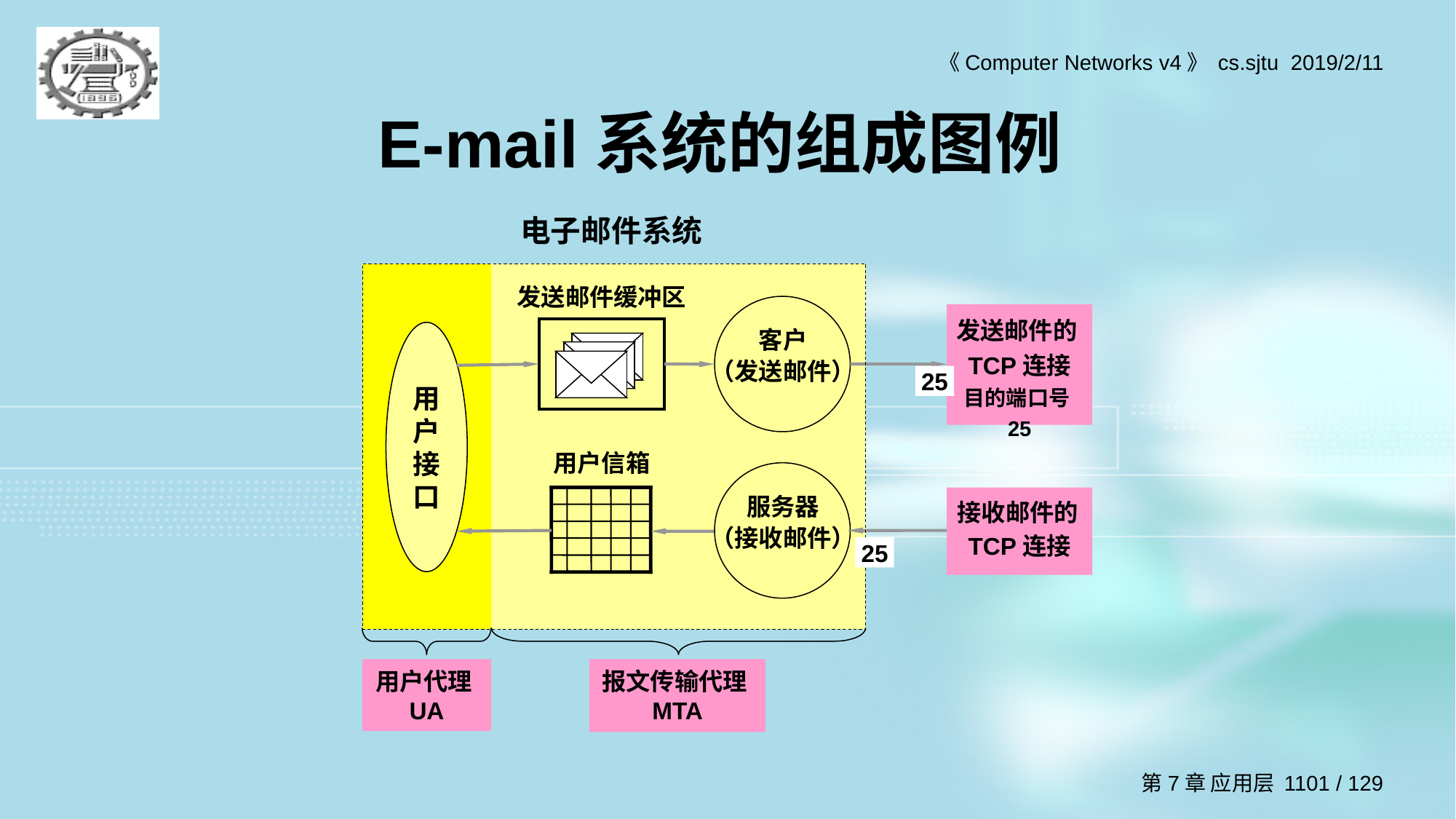

E-mail系统的组成图例
电子邮件系统

发送邮件缓冲区

客户
（发送邮件）
发送邮件的TCP连接
目的端口号25

用
户
接
口

25
用户信箱

服务器
（接收邮件）

接收邮件的TCP连接

25

用户代理UA
报文传输代理MTA